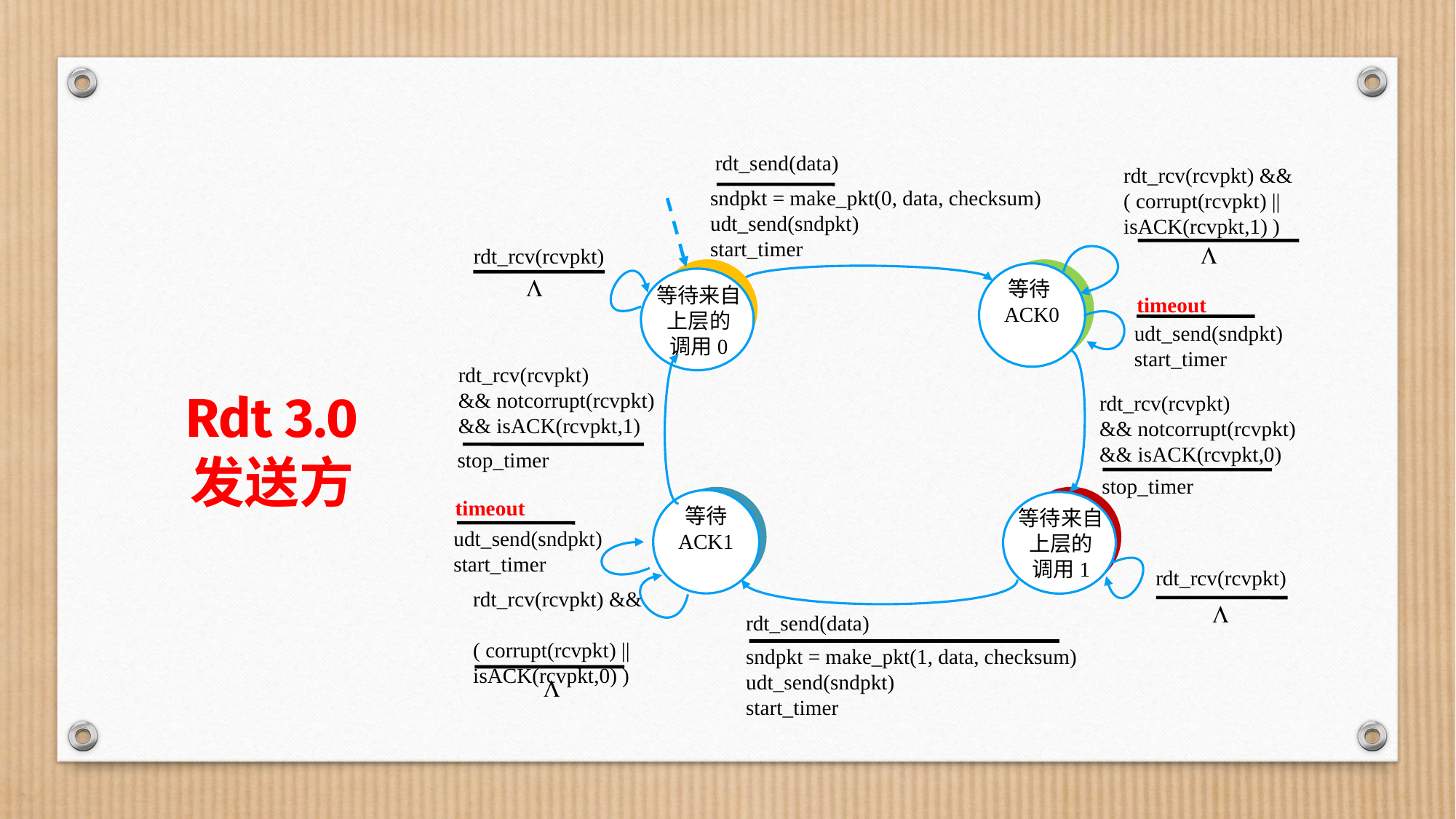

rdt_send(data)
sndpkt = make_pkt(0, data, checksum)
udt_send(sndpkt)
start_timer

rdt_rcv(rcvpkt) &&
( corrupt(rcvpkt) ||
isACK(rcvpkt,1) )
Λ

等待来自
上层的
调用0

等待ACK0

rdt_rcv(rcvpkt)
Λ

timeout
udt_send(sndpkt)
start_timer

rdt_rcv(rcvpkt)
&& notcorrupt(rcvpkt)
&& isACK(rcvpkt,1)
stop_timer

Rdt 3.0
发送方
rdt_rcv(rcvpkt)
&& notcorrupt(rcvpkt)
&& isACK(rcvpkt,0)
stop_timer

等待 ACK1

等待来自
上层的
调用1

timeout

udt_send(sndpkt)
start_timer
rdt_rcv(rcvpkt)
Λ

rdt_rcv(rcvpkt) &&
( corrupt(rcvpkt) ||
isACK(rcvpkt,0) )

Λ
rdt_send(data)
sndpkt = make_pkt(1, data, checksum)
udt_send(sndpkt)
start_timer